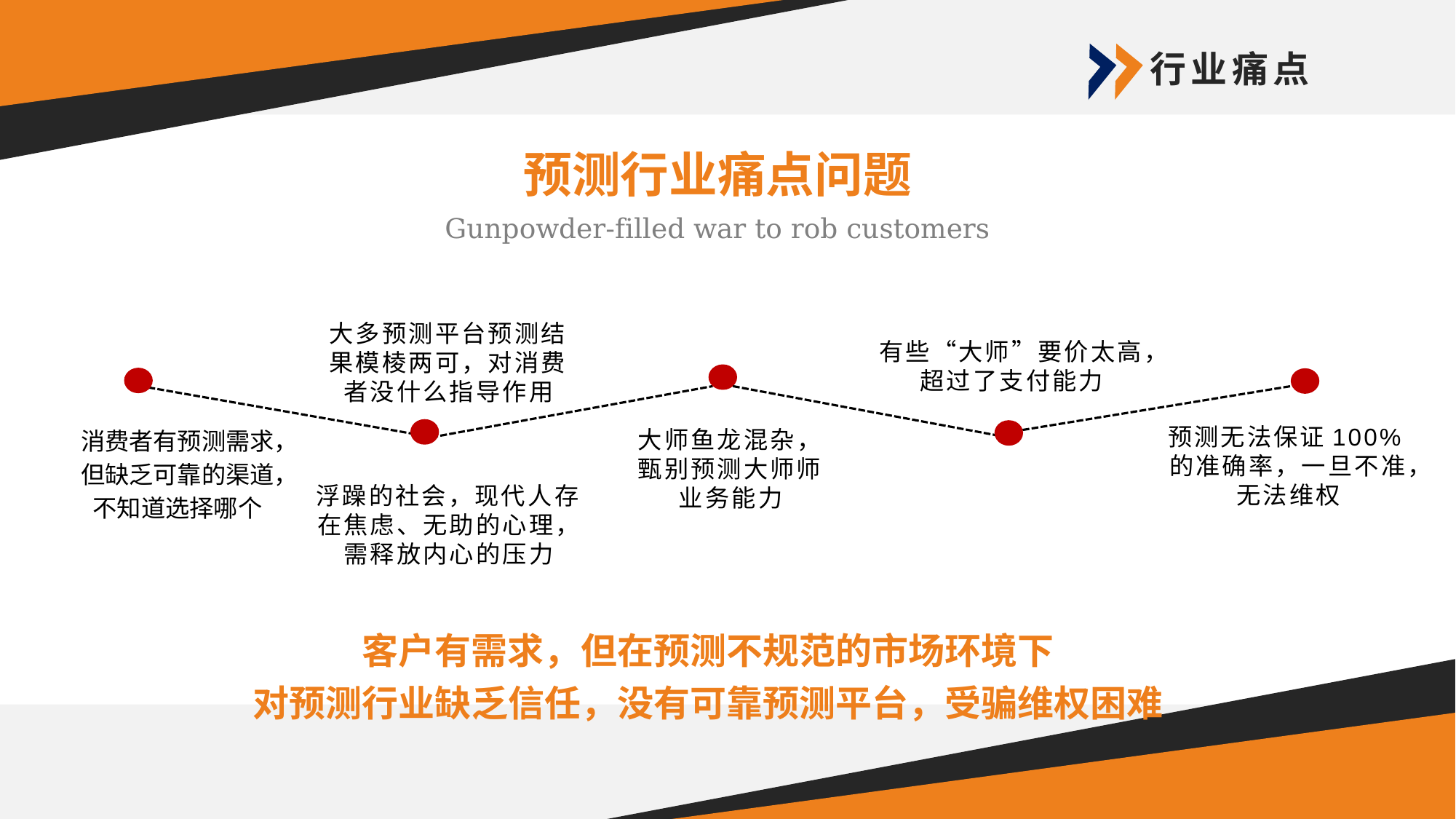

行业痛点

预测行业痛点问题
Gunpowder-filled war to rob customers
大多预测平台预测结果模棱两可，对消费者没什么指导作用
有些“大师”要价太高，超过了支付能力

消费者有预测需求，但缺乏可靠的渠道，不知道选择哪个
预测无法保证100%的准确率，一旦不准，无法维权
大师鱼龙混杂，甄别预测大师师业务能力

浮躁的社会，现代人存在焦虑、无助的心理，
需释放内心的压力
客户有需求，但在预测不规范的市场环境下
对预测行业缺乏信任，没有可靠预测平台，受骗维权困难